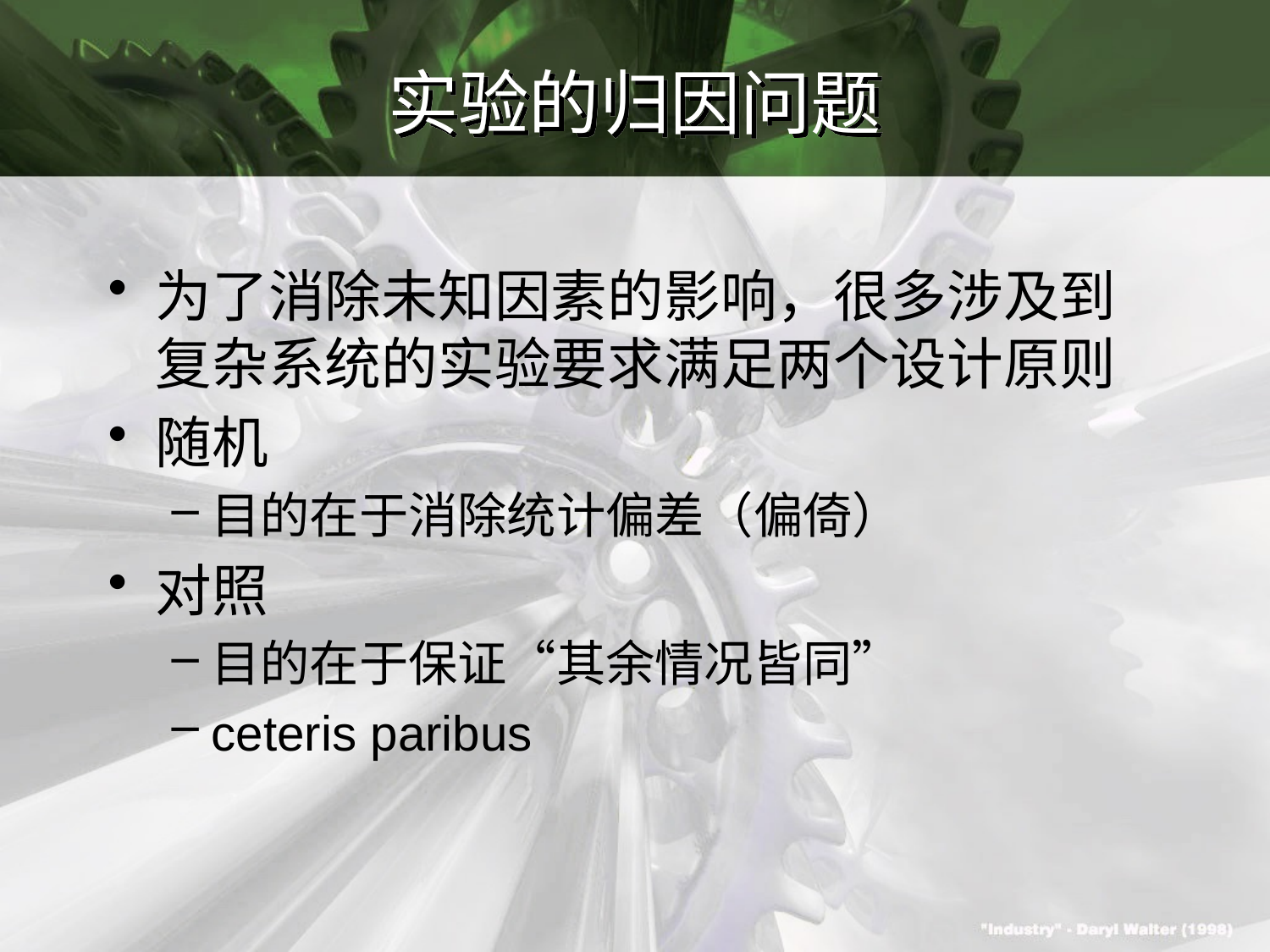

# 实验的归因问题
为了消除未知因素的影响，很多涉及到复杂系统的实验要求满足两个设计原则
随机
目的在于消除统计偏差（偏倚）
对照
目的在于保证“其余情况皆同”
ceteris paribus